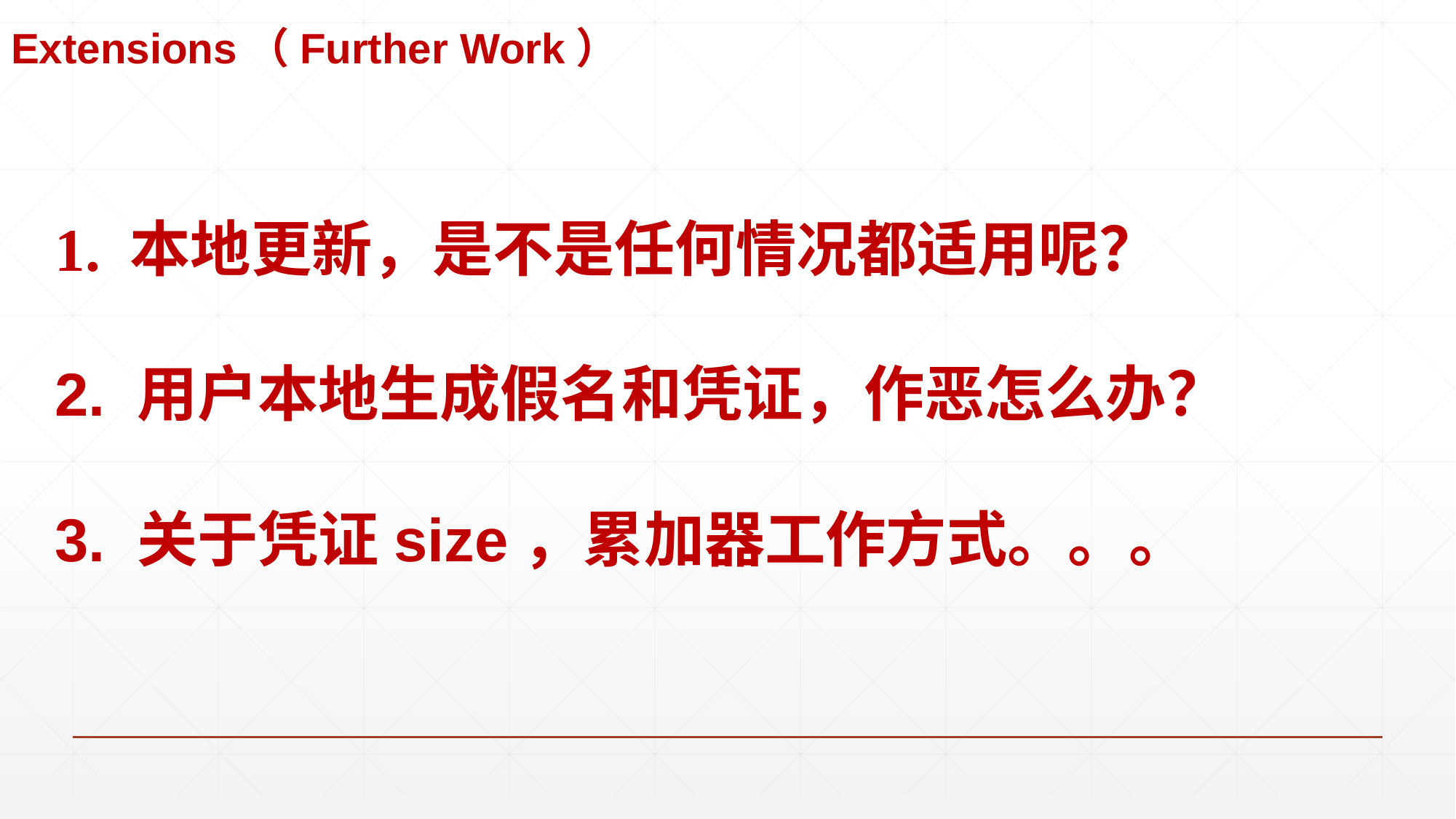

Extensions（Further Work）
1. 本地更新，是不是任何情况都适用呢？

2. 用户本地生成假名和凭证，作恶怎么办？

3. 关于凭证size，累加器工作方式。。。